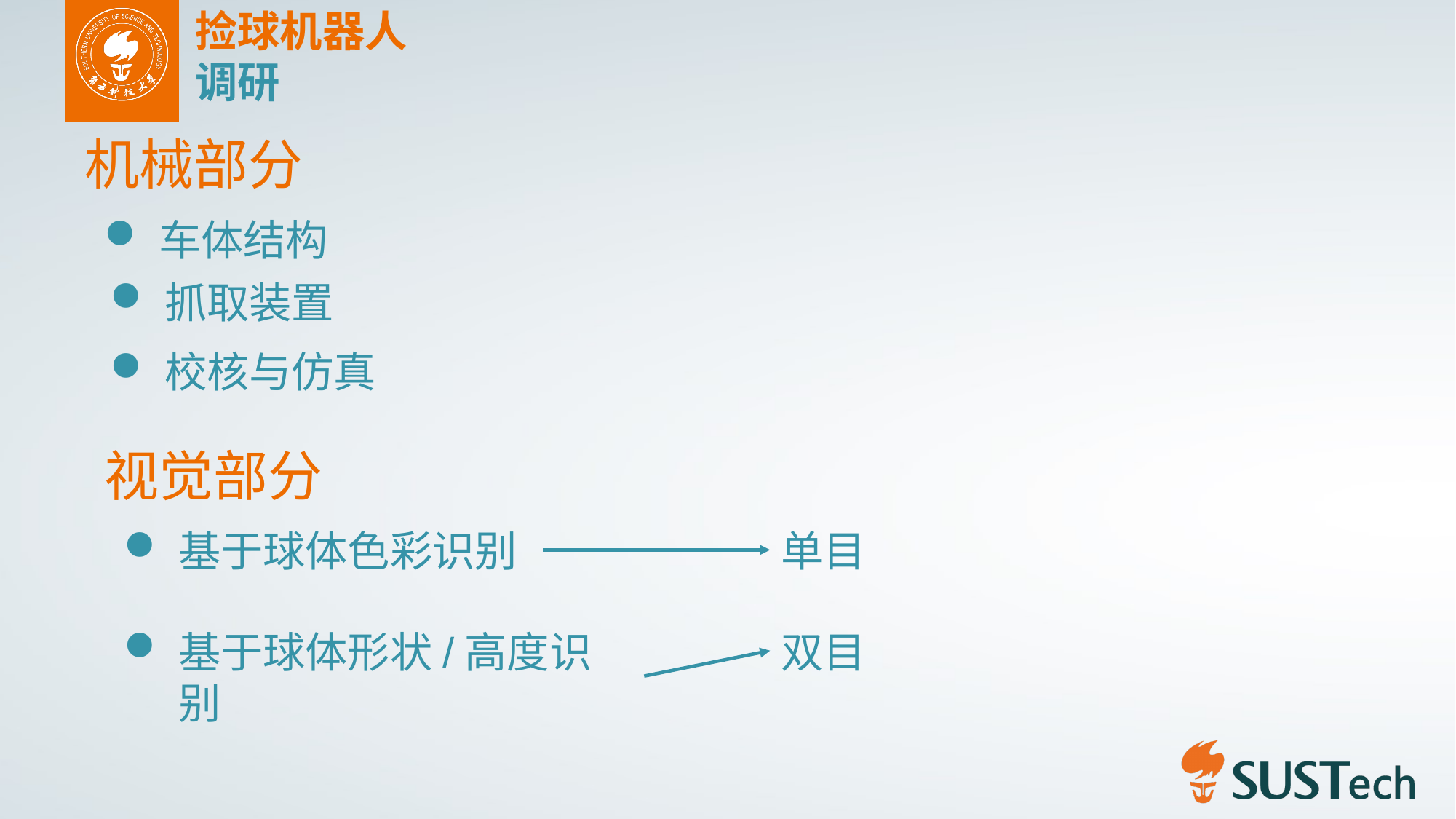

捡球机器人
调研
机械部分
车体结构
抓取装置
校核与仿真
视觉部分
基于球体色彩识别
单目
基于球体形状/高度识别
双目